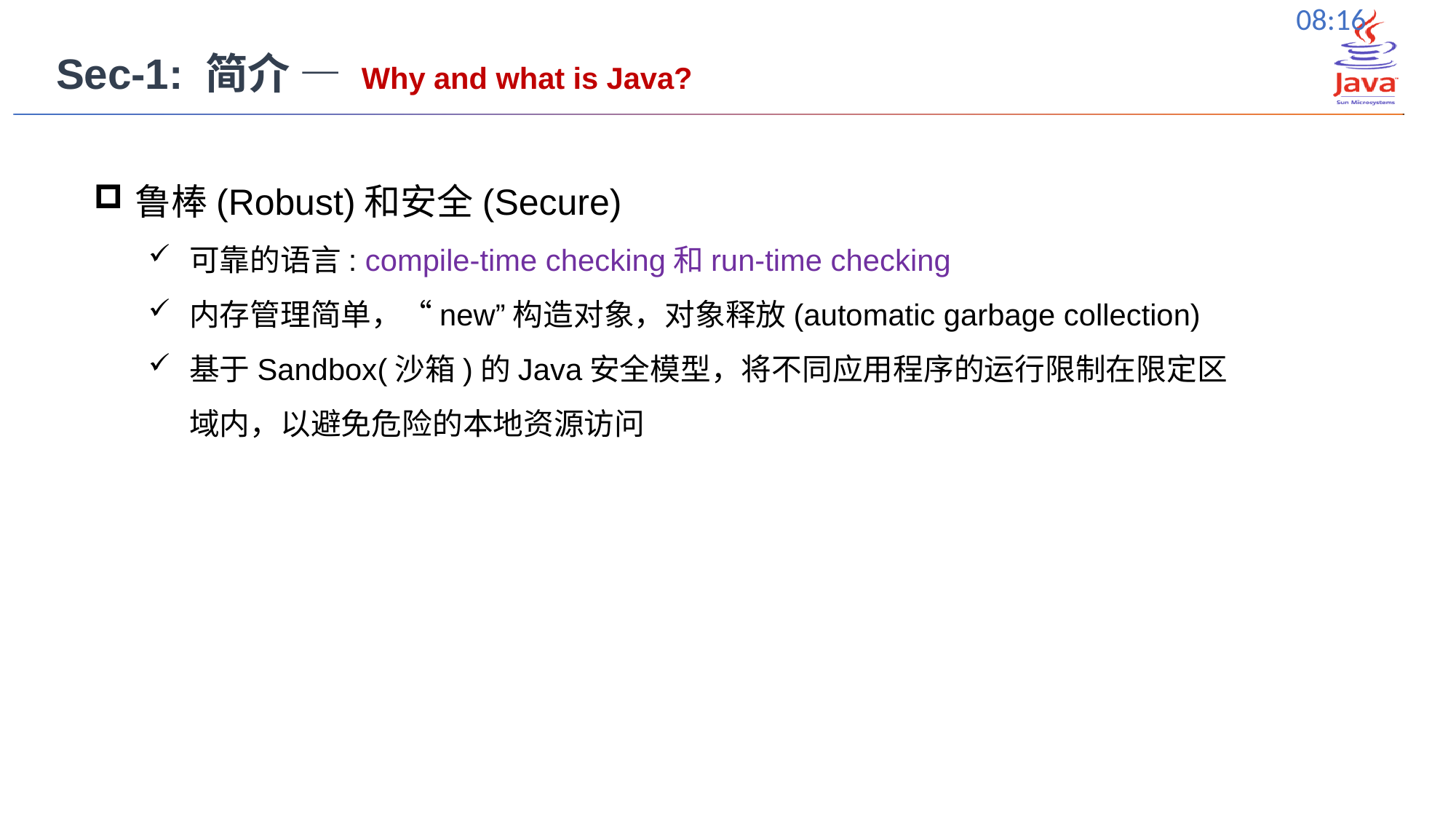

Sec-1: 简介 — Why and what is Java?
鲁棒(Robust)和安全(Secure)
可靠的语言: compile-time checking和run-time checking
内存管理简单，“new”构造对象，对象释放(automatic garbage collection)
基于Sandbox(沙箱)的Java安全模型，将不同应用程序的运行限制在限定区域内，以避免危险的本地资源访问